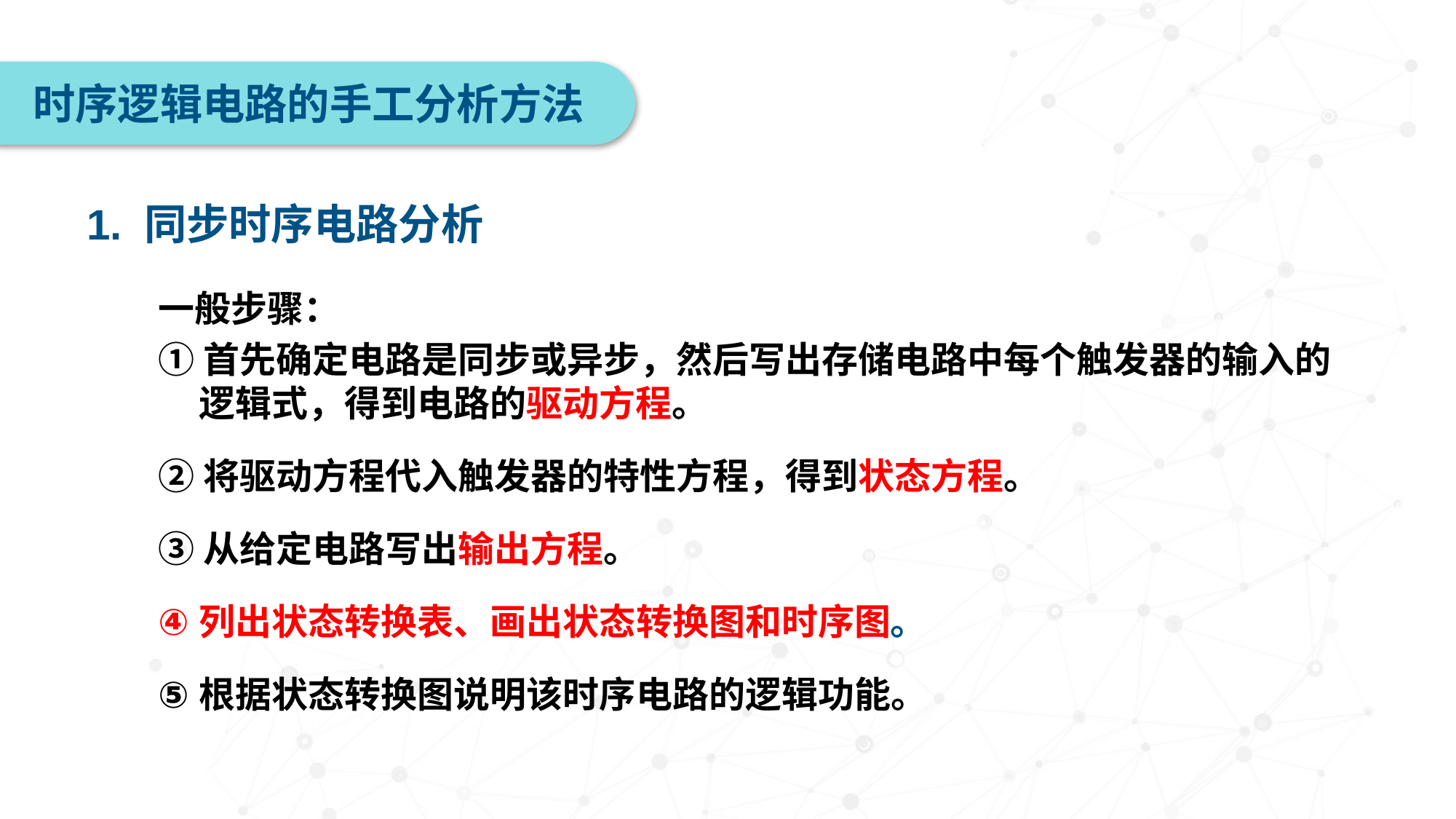

时序逻辑电路的手工分析方法
1. 同步时序电路分析
一般步骤：
①首先确定电路是同步或异步，然后写出存储电路中每个触发器的输入的逻辑式，得到电路的驱动方程。
②将驱动方程代入触发器的特性方程，得到状态方程。
③从给定电路写出输出方程。
列出状态转换表、画出状态转换图和时序图。
根据状态转换图说明该时序电路的逻辑功能。
12